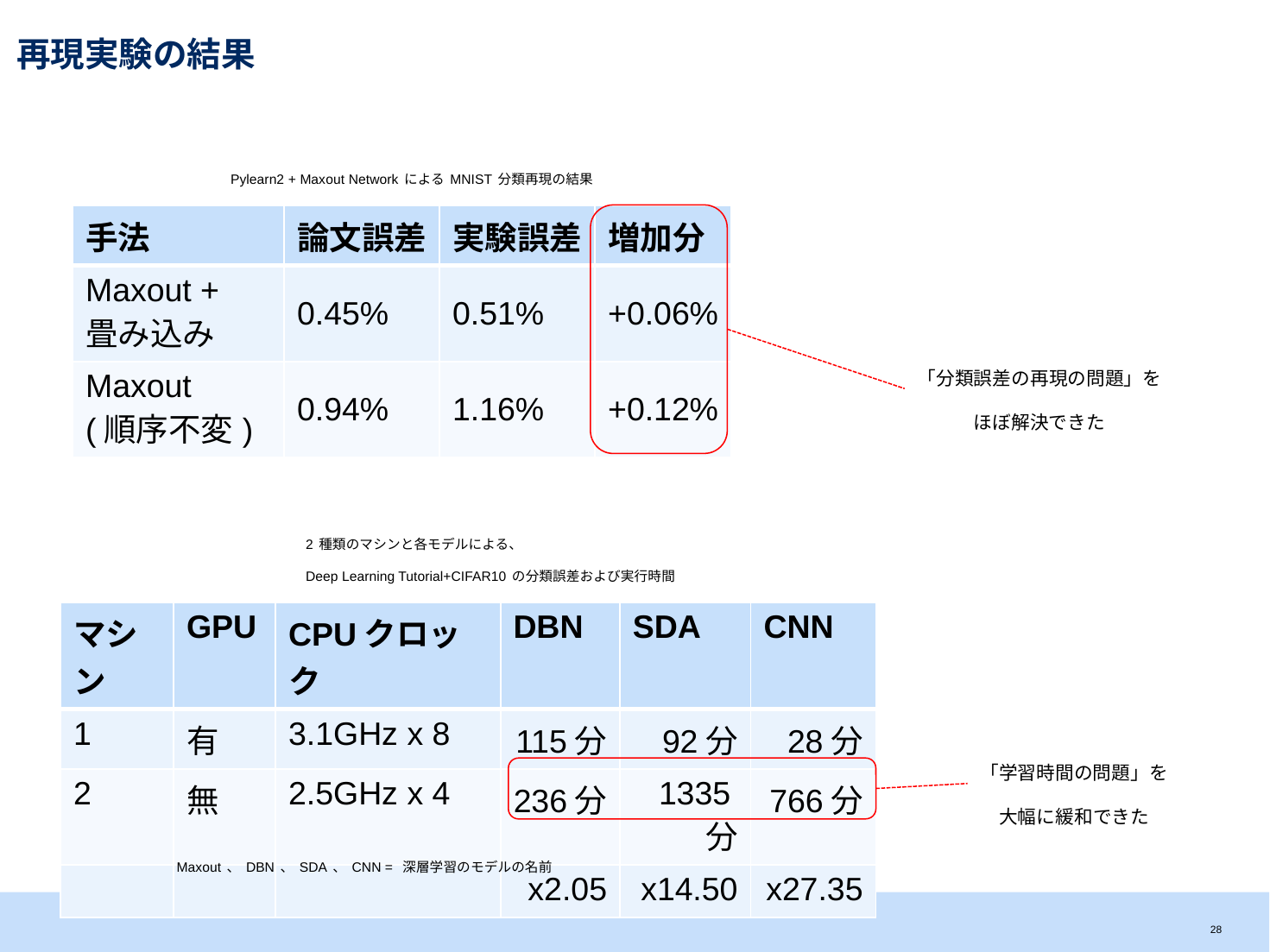

# 再現実験の結果
Pylearn2 + Maxout NetworkによるMNIST分類再現の結果

| 手法 | 論文誤差 | 実験誤差 | 増加分 |
| --- | --- | --- | --- |
| Maxout + 畳み込み | 0.45% | 0.51% | +0.06% |
| Maxout (順序不変) | 0.94% | 1.16% | +0.12% |
「分類誤差の再現の問題」を
ほぼ解決できた
2種類のマシンと各モデルによる、
Deep Learning Tutorial+CIFAR10の分類誤差および実行時間
| マシン | GPU | CPUクロック | DBN | SDA | CNN |
| --- | --- | --- | --- | --- | --- |
| 1 | 有 | 3.1GHz x 8 | 115分 | 92分 | 28分 |
| 2 | 無 | 2.5GHz x 4 | 236分 | 1335分 | 766分 |
|  |  |  | x2.05 | x14.50 | x27.35 |
「学習時間の問題」を
大幅に緩和できた

Maxout、DBN、SDA、CNN = 深層学習のモデルの名前
28